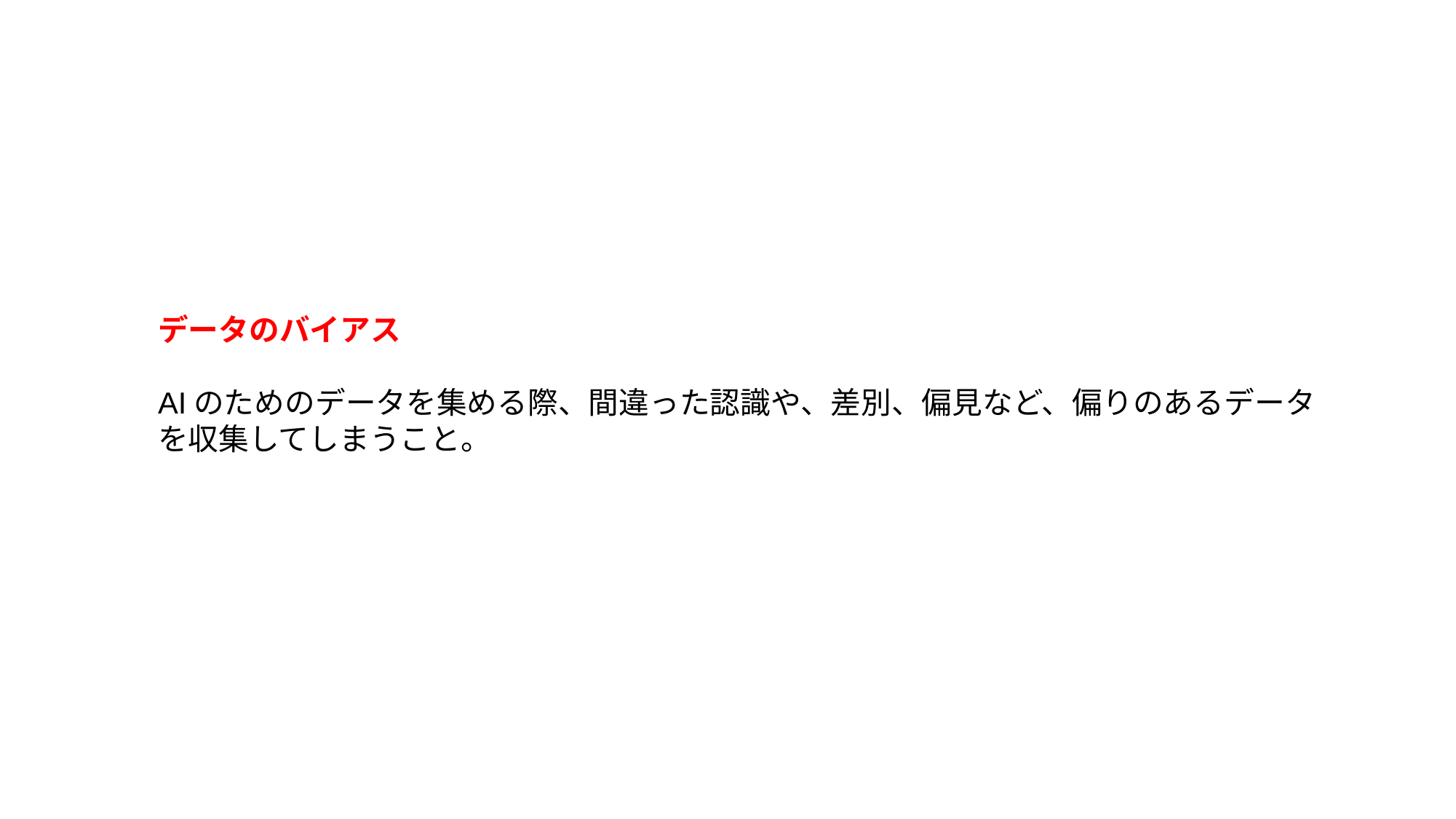

データのバイアス

AIのためのデータを集める際、間違った認識や、差別、偏見など、偏りのあるデータを収集してしまうこと。